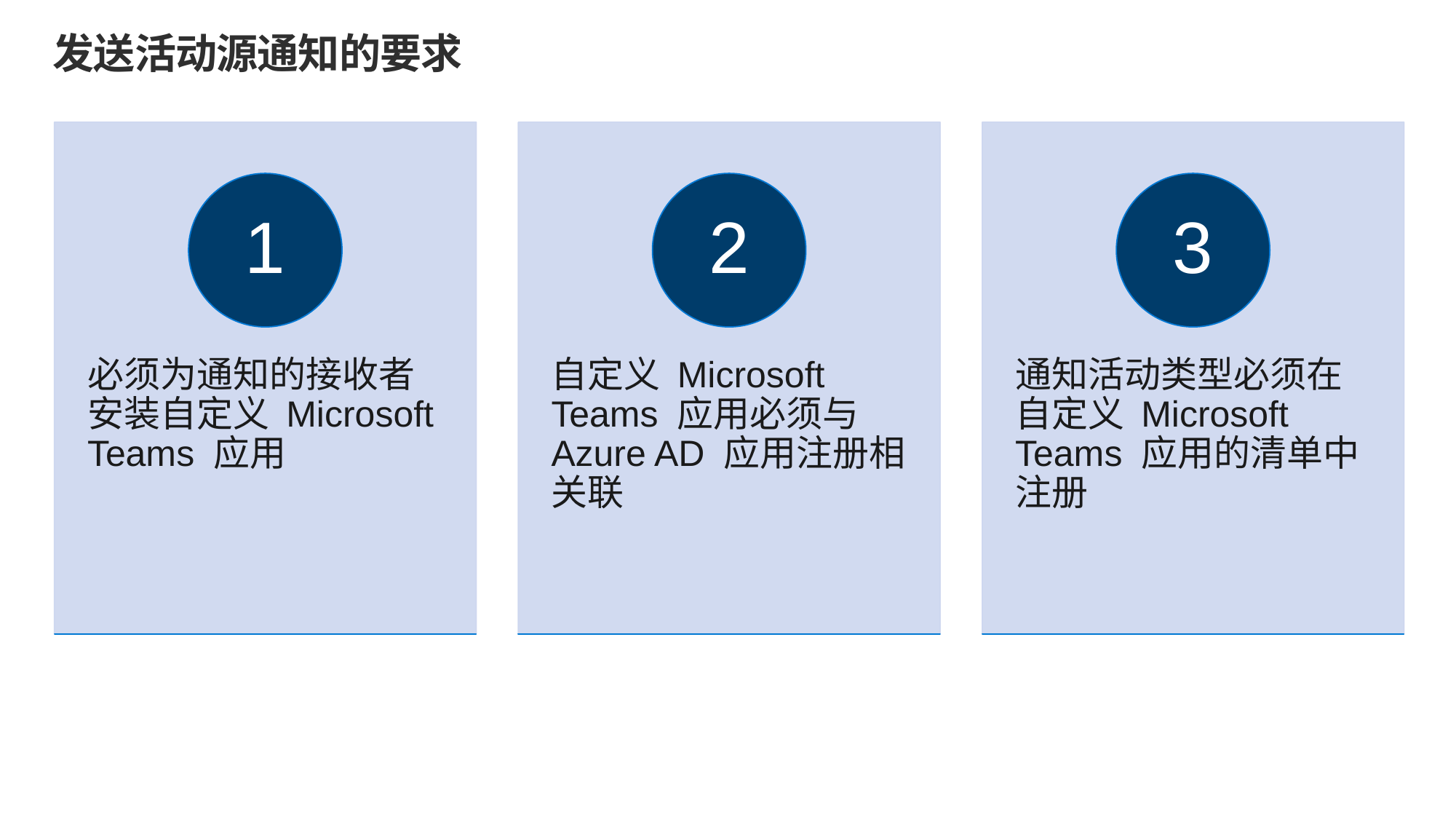

# 发送活动源通知的要求
必须为通知的接收者安装自定义 Microsoft Teams 应用
1
自定义 Microsoft Teams 应用必须与 Azure AD 应用注册相关联
2
通知活动类型必须在自定义 Microsoft Teams 应用的清单中注册
3